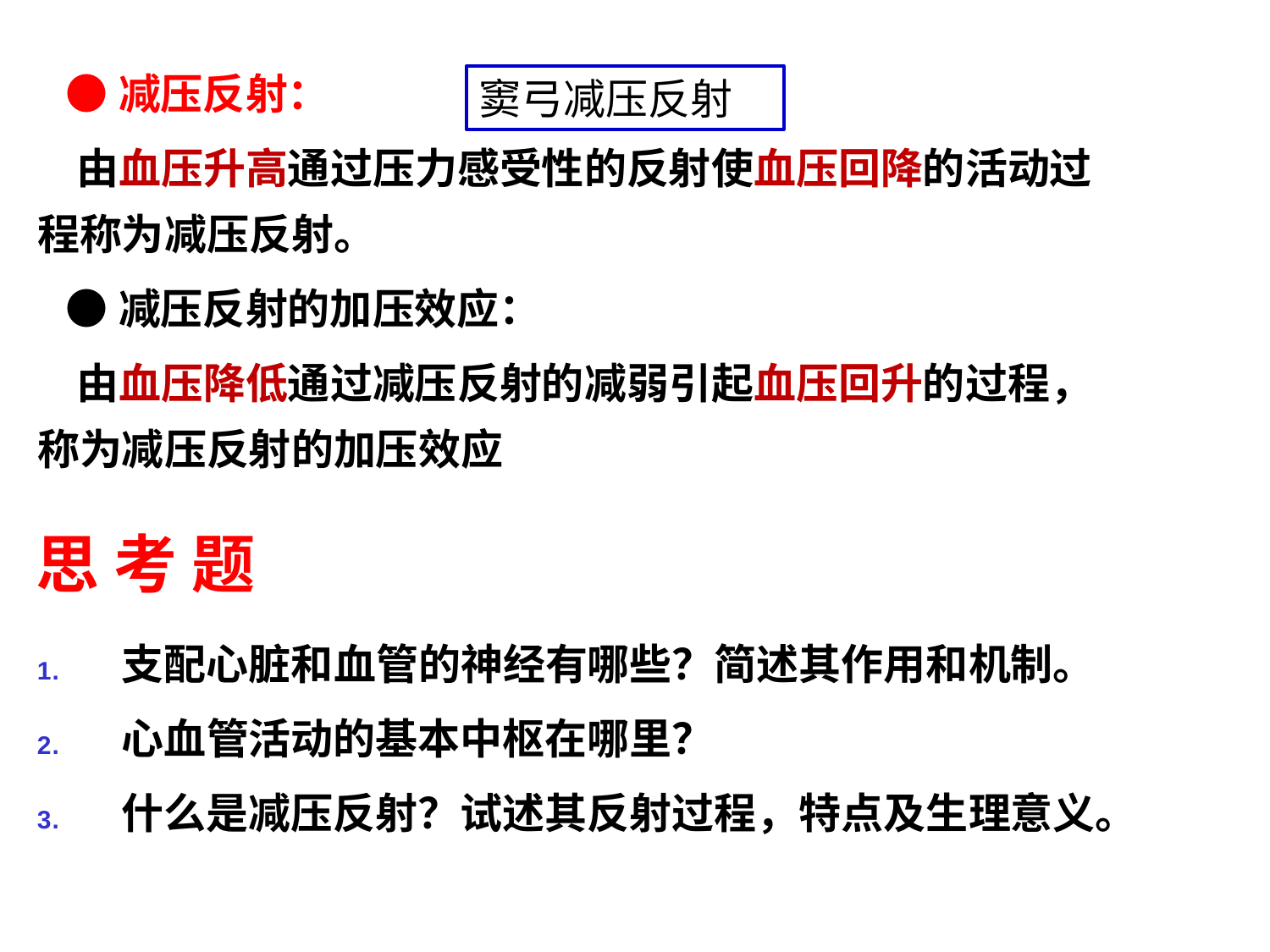

●减压反射：
   由血压升高通过压力感受性的反射使血压回降的活动过程称为减压反射。
   ●减压反射的加压效应：
   由血压降低通过减压反射的减弱引起血压回升的过程，称为减压反射的加压效应
窦弓减压反射
# 思 考 题
支配心脏和血管的神经有哪些？简述其作用和机制。
心血管活动的基本中枢在哪里？
什么是减压反射？试述其反射过程，特点及生理意义。